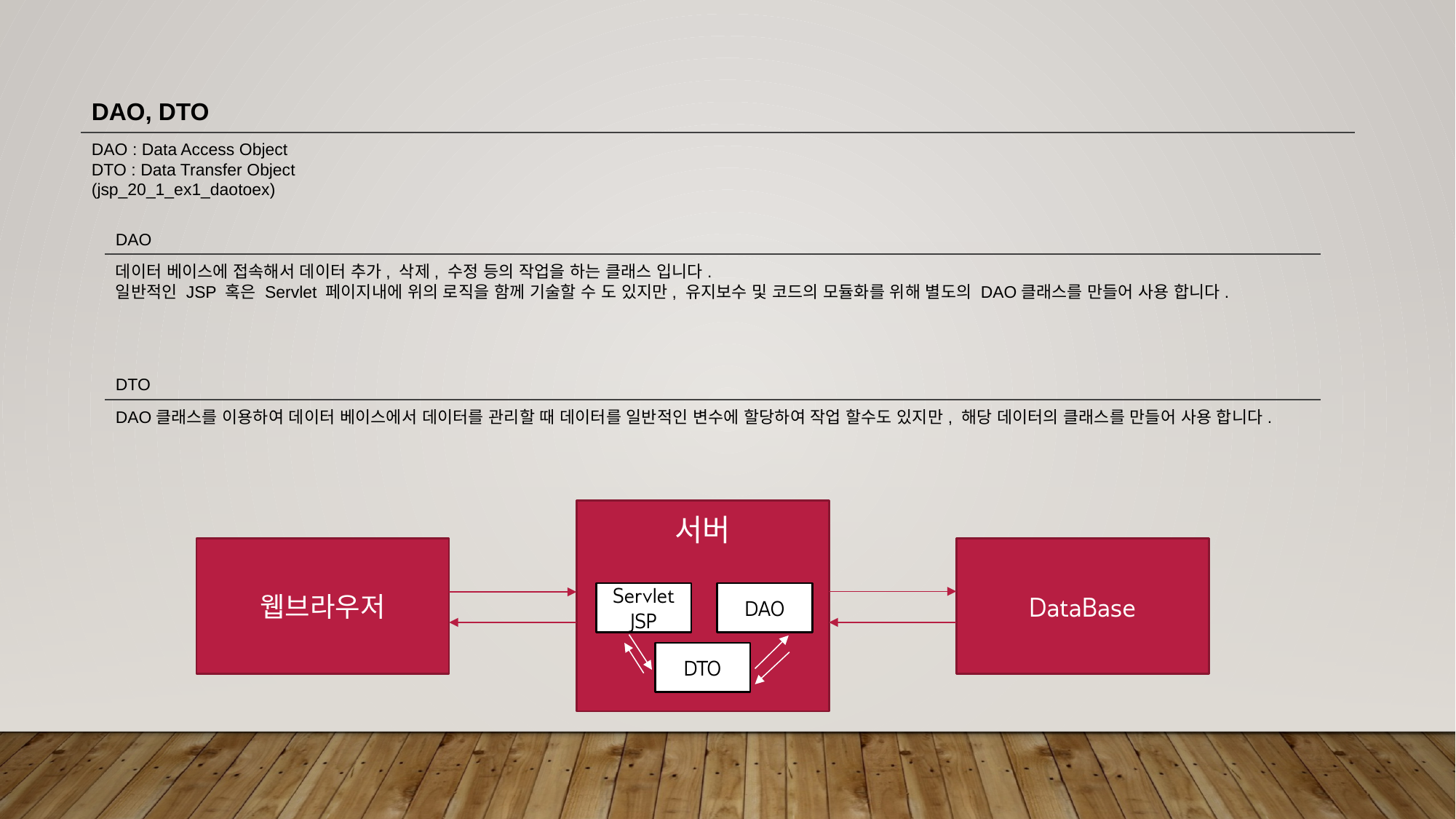

DAO, DTO
DAO : Data Access Object
DTO : Data Transfer Object
(jsp_20_1_ex1_daotoex)
DAO
데이터 베이스에 접속해서 데이터 추가, 삭제, 수정 등의 작업을 하는 클래스 입니다.
일반적인 JSP 혹은 Servlet 페이지내에 위의 로직을 함께 기술할 수 도 있지만, 유지보수 및 코드의 모듈화를 위해 별도의 DAO클래스를 만들어 사용 합니다.
DTO
DAO클래스를 이용하여 데이터 베이스에서 데이터를 관리할 때 데이터를 일반적인 변수에 할당하여 작업 할수도 있지만, 해당 데이터의 클래스를 만들어 사용 합니다.

서버
웹브라우저
DataBase
Servlet
JSP
DAO
DTO